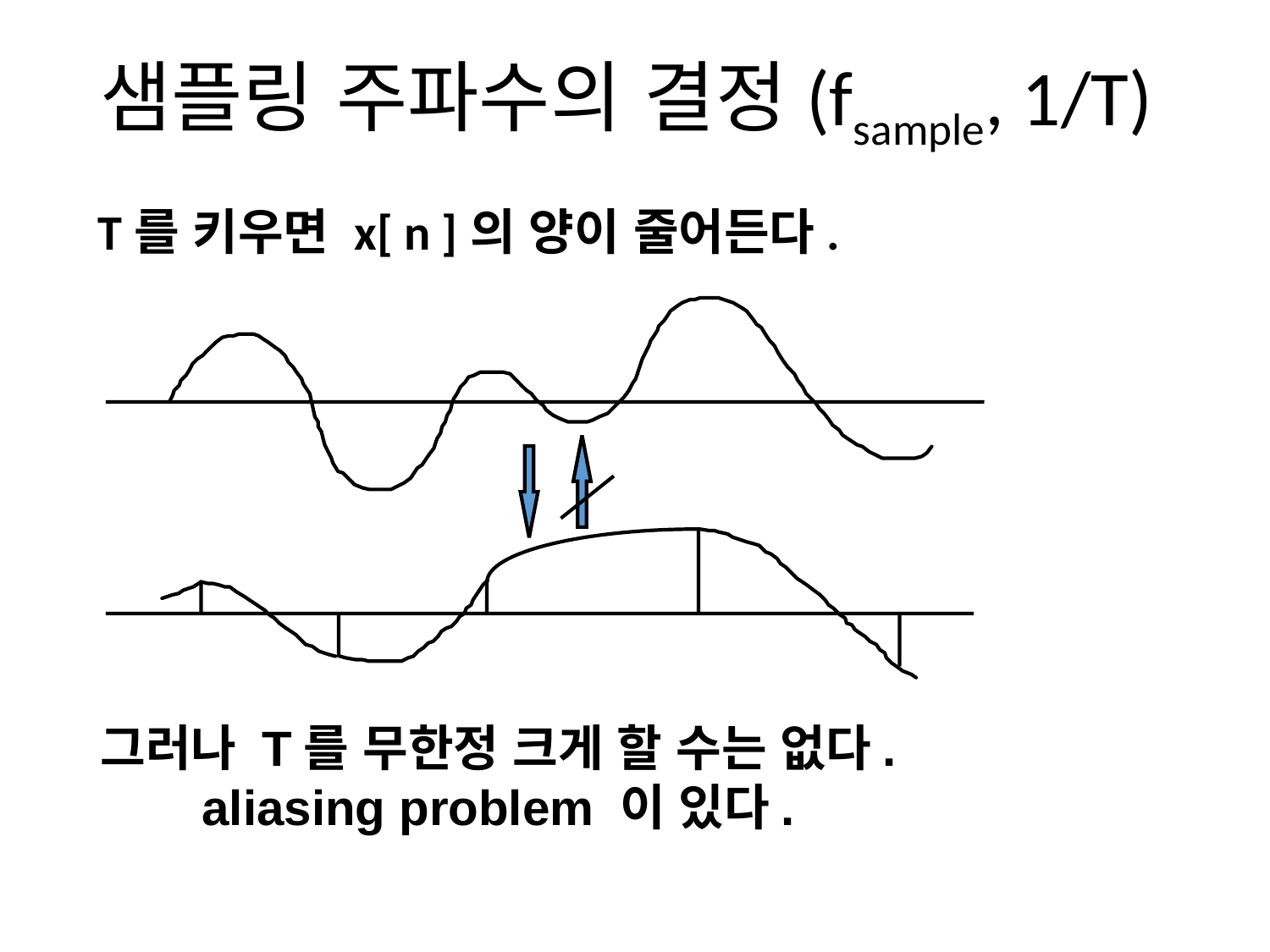

# 샘플링 주파수의 결정(fsample, 1/T)
T를 키우면 x[ n ]의 양이 줄어든다.

그러나 T를 무한정 크게 할 수는 없다.
 aliasing problem 이 있다.